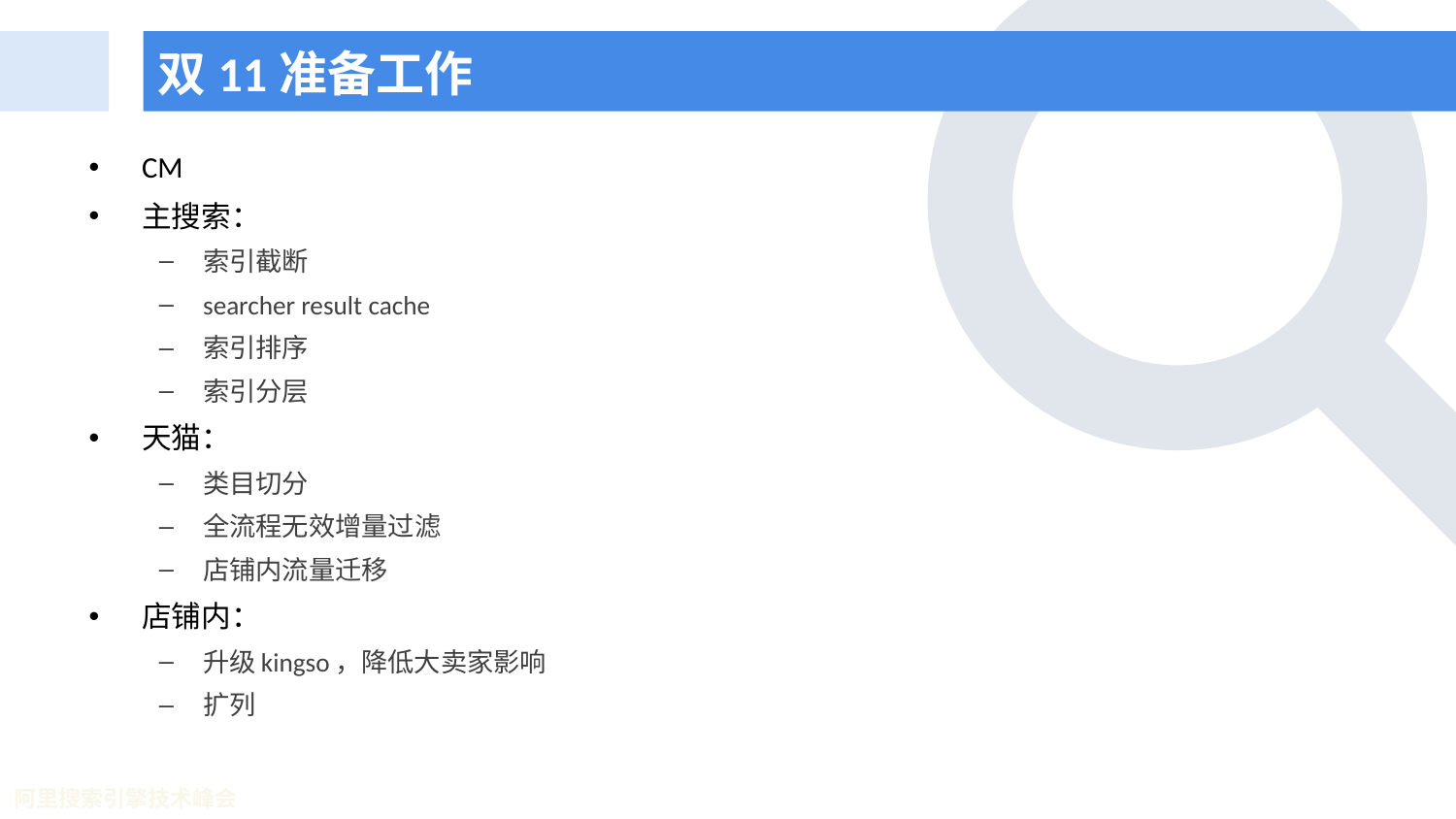

# 双11准备工作
CM
主搜索：
索引截断
searcher result cache
索引排序
索引分层
天猫：
类目切分
全流程无效增量过滤
店铺内流量迁移
店铺内：
升级kingso，降低大卖家影响
扩列